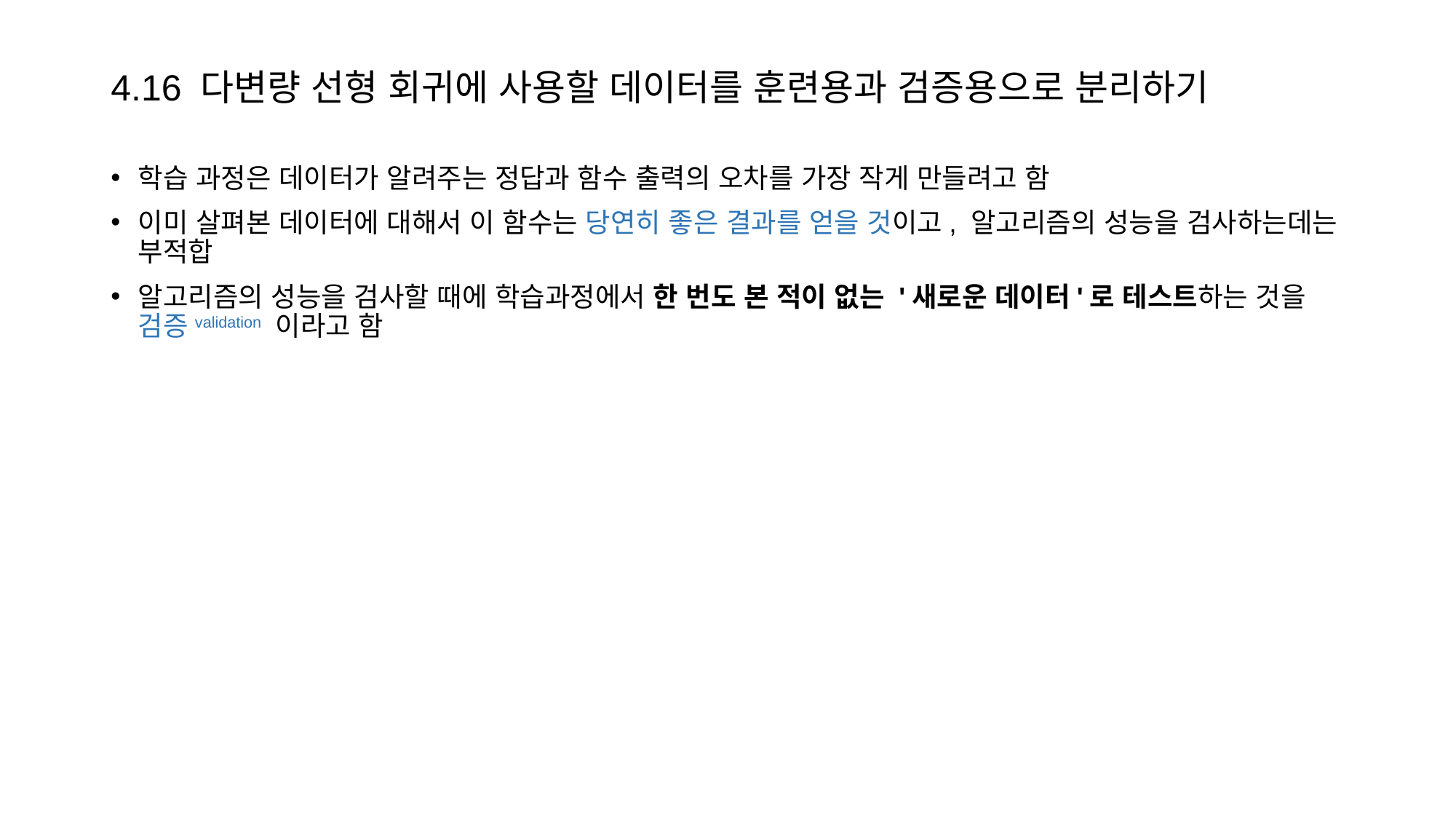

# 4.16 다변량 선형 회귀에 사용할 데이터를 훈련용과 검증용으로 분리하기
학습 과정은 데이터가 알려주는 정답과 함수 출력의 오차를 가장 작게 만들려고 함
이미 살펴본 데이터에 대해서 이 함수는 당연히 좋은 결과를 얻을 것이고, 알고리즘의 성능을 검사하는데는 부적합
알고리즘의 성능을 검사할 때에 학습과정에서 한 번도 본 적이 없는 '새로운 데이터'로 테스트하는 것을 검증validation 이라고 함